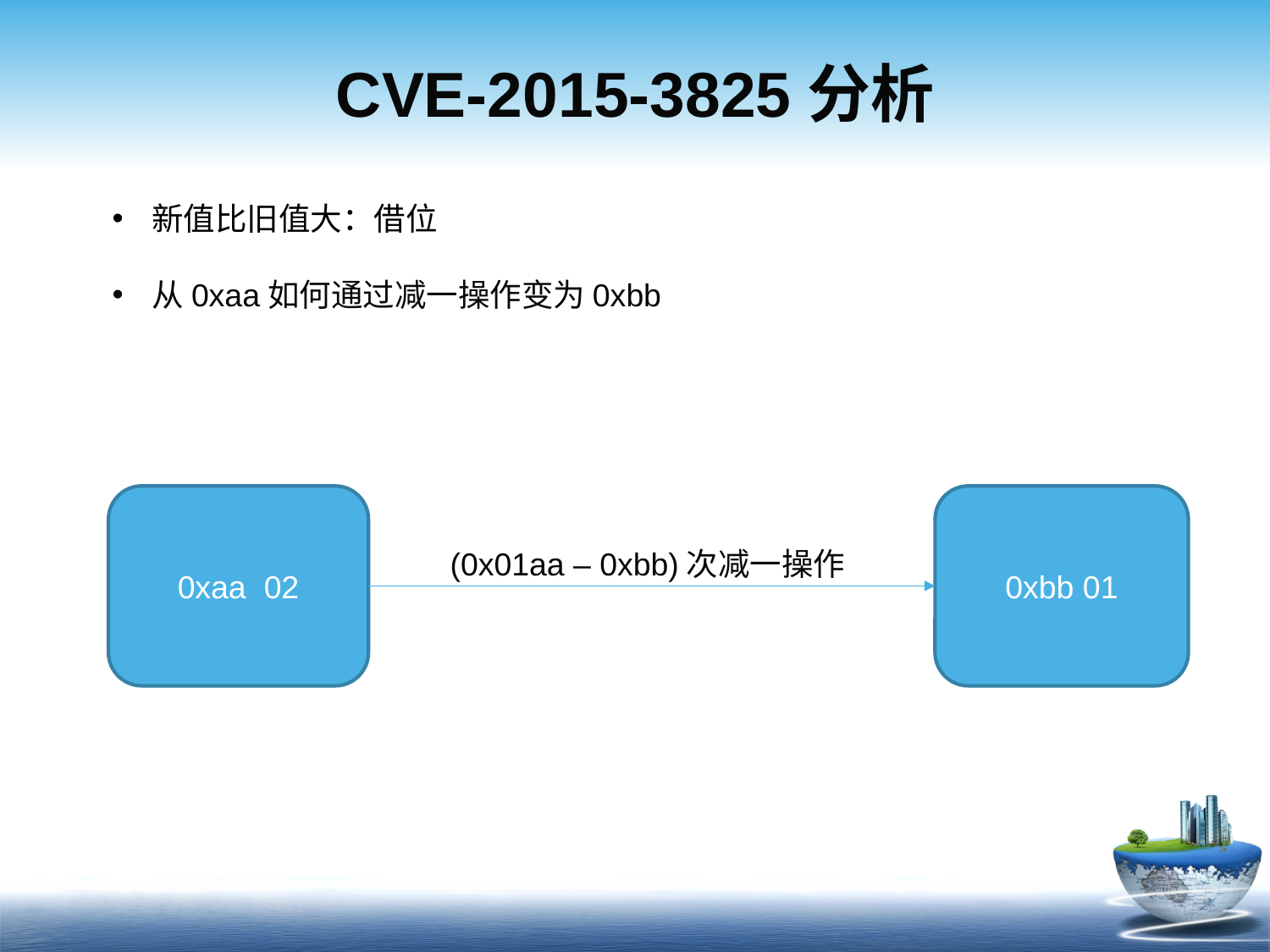

# CVE-2015-3825分析
新值比旧值大：借位

从0xaa如何通过减一操作变为0xbb
0xaa  02
0xbb 01
(0x01aa – 0xbb)次减一操作